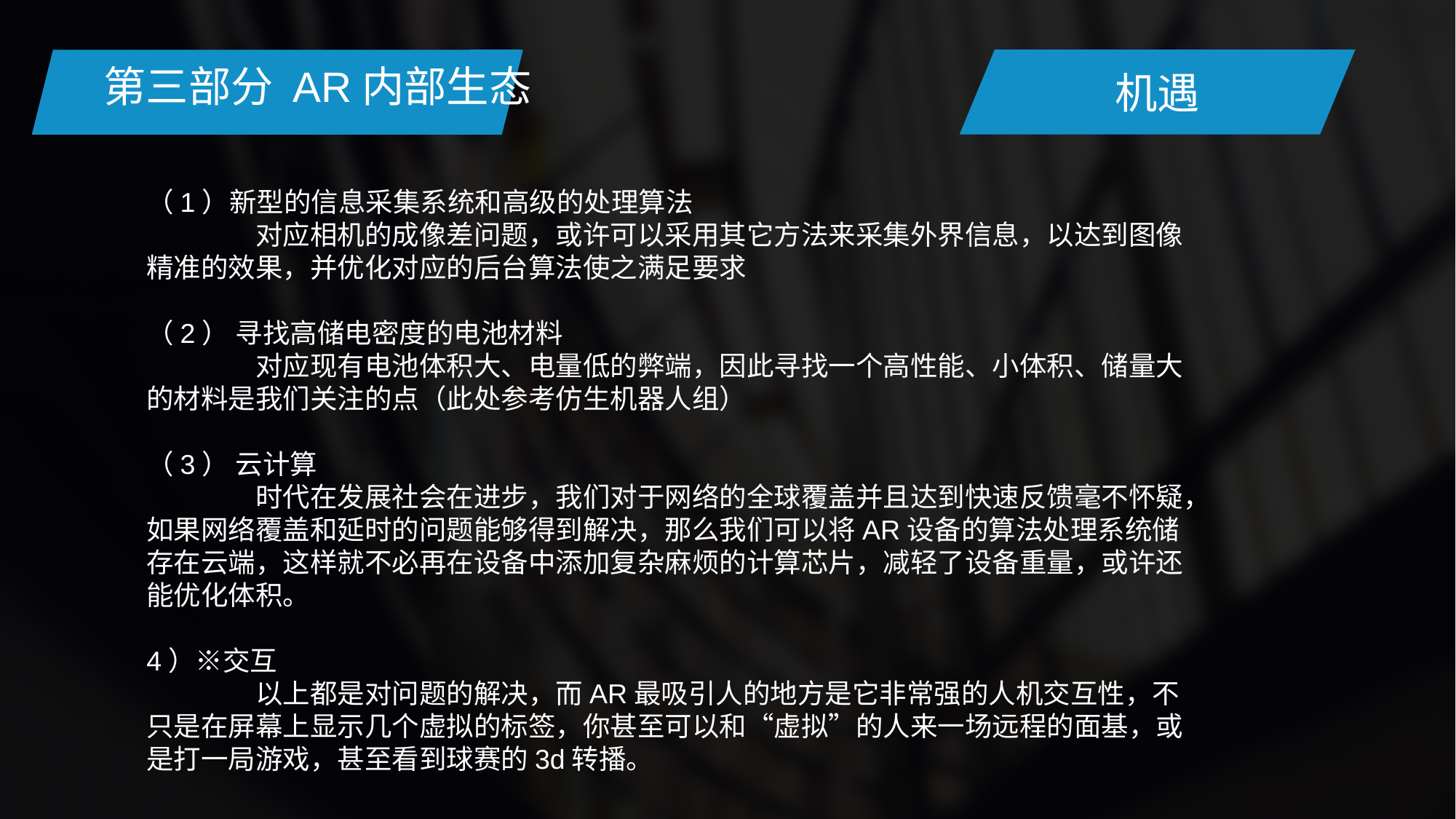

第三部分 AR内部生态
机遇
（1）新型的信息采集系统和高级的处理算法
	对应相机的成像差问题，或许可以采用其它方法来采集外界信息，以达到图像精准的效果，并优化对应的后台算法使之满足要求

（2） 寻找高储电密度的电池材料
	对应现有电池体积大、电量低的弊端，因此寻找一个高性能、小体积、储量大的材料是我们关注的点（此处参考仿生机器人组）

（3） 云计算
	时代在发展社会在进步，我们对于网络的全球覆盖并且达到快速反馈毫不怀疑，如果网络覆盖和延时的问题能够得到解决，那么我们可以将AR设备的算法处理系统储存在云端，这样就不必再在设备中添加复杂麻烦的计算芯片，减轻了设备重量，或许还能优化体积。

4）※交互
	以上都是对问题的解决，而AR最吸引人的地方是它非常强的人机交互性，不只是在屏幕上显示几个虚拟的标签，你甚至可以和“虚拟”的人来一场远程的面基，或是打一局游戏，甚至看到球赛的3d转播。